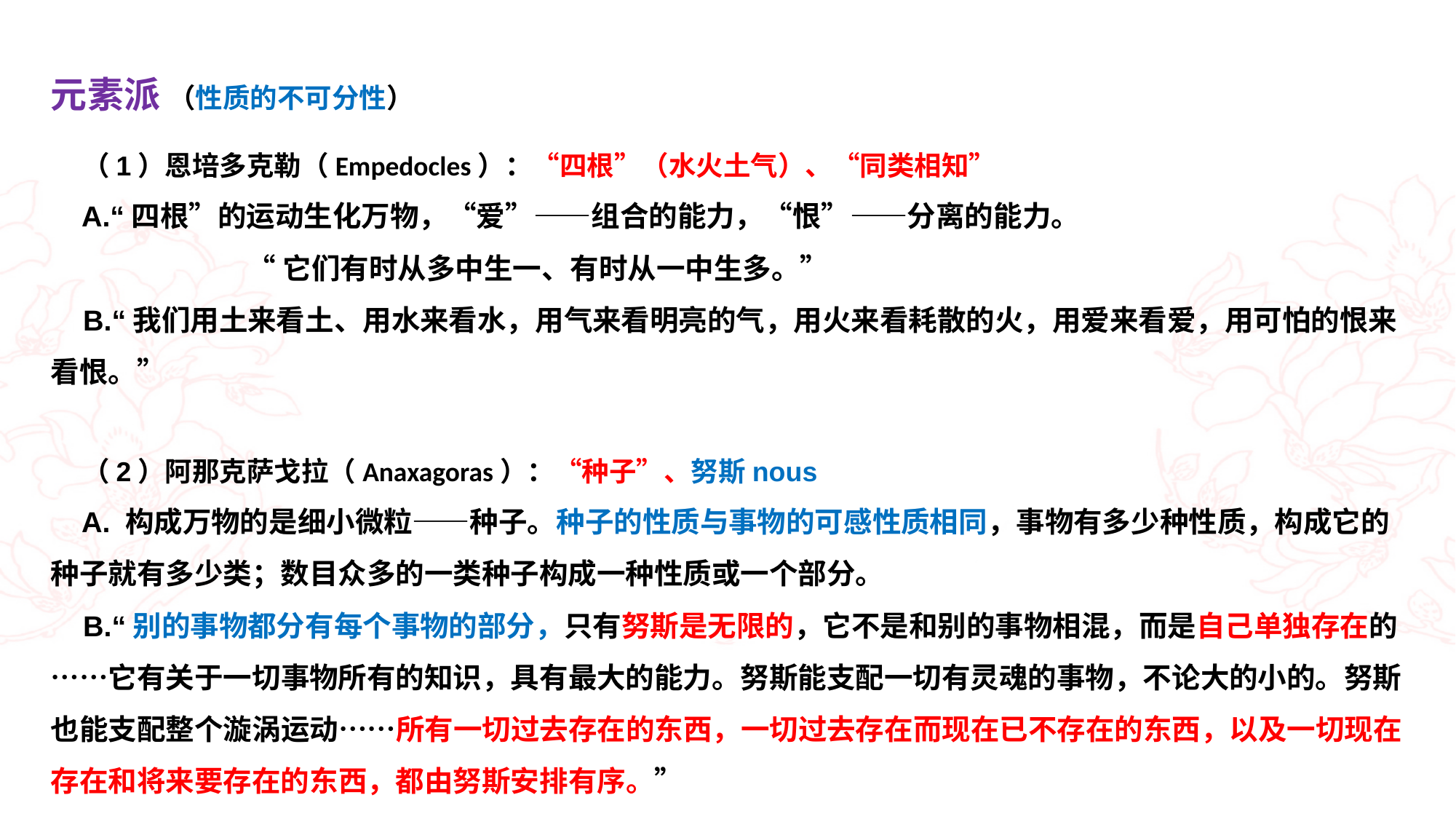

元素派 （性质的不可分性）
    （1）恩培多克勒（Empedocles）：“四根”（水火土气）、“同类相知”
    A.“四根”的运动生化万物，“爱”——组合的能力，“恨”——分离的能力。
                              “它们有时从多中生一、有时从一中生多。”
    B.“我们用土来看土、用水来看水，用气来看明亮的气，用火来看耗散的火，用爱来看爱，用可怕的恨来看恨。”

    （2）阿那克萨戈拉（Anaxagoras）：“种子”、努斯nous
    A. 构成万物的是细小微粒——种子。种子的性质与事物的可感性质相同，事物有多少种性质，构成它的种子就有多少类；数目众多的一类种子构成一种性质或一个部分。
    B.“别的事物都分有每个事物的部分，只有努斯是无限的，它不是和别的事物相混，而是自己单独存在的……它有关于一切事物所有的知识，具有最大的能力。努斯能支配一切有灵魂的事物，不论大的小的。努斯也能支配整个漩涡运动……所有一切过去存在的东西，一切过去存在而现在已不存在的东西，以及一切现在存在和将来要存在的东西，都由努斯安排有序。”